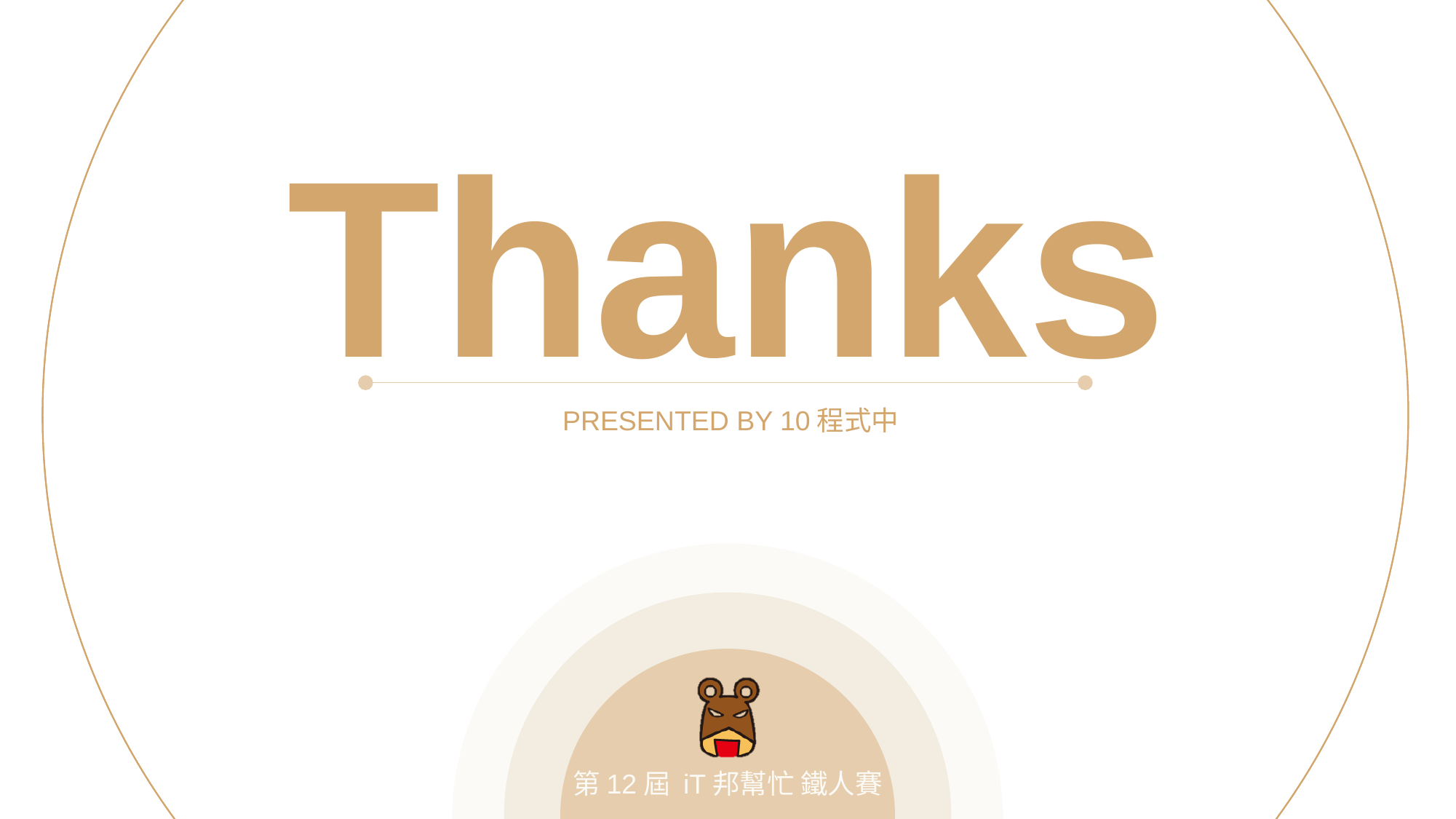

Thanks
PRESENTED BY 10程式中
第12屆 iT邦幫忙 鐵人賽